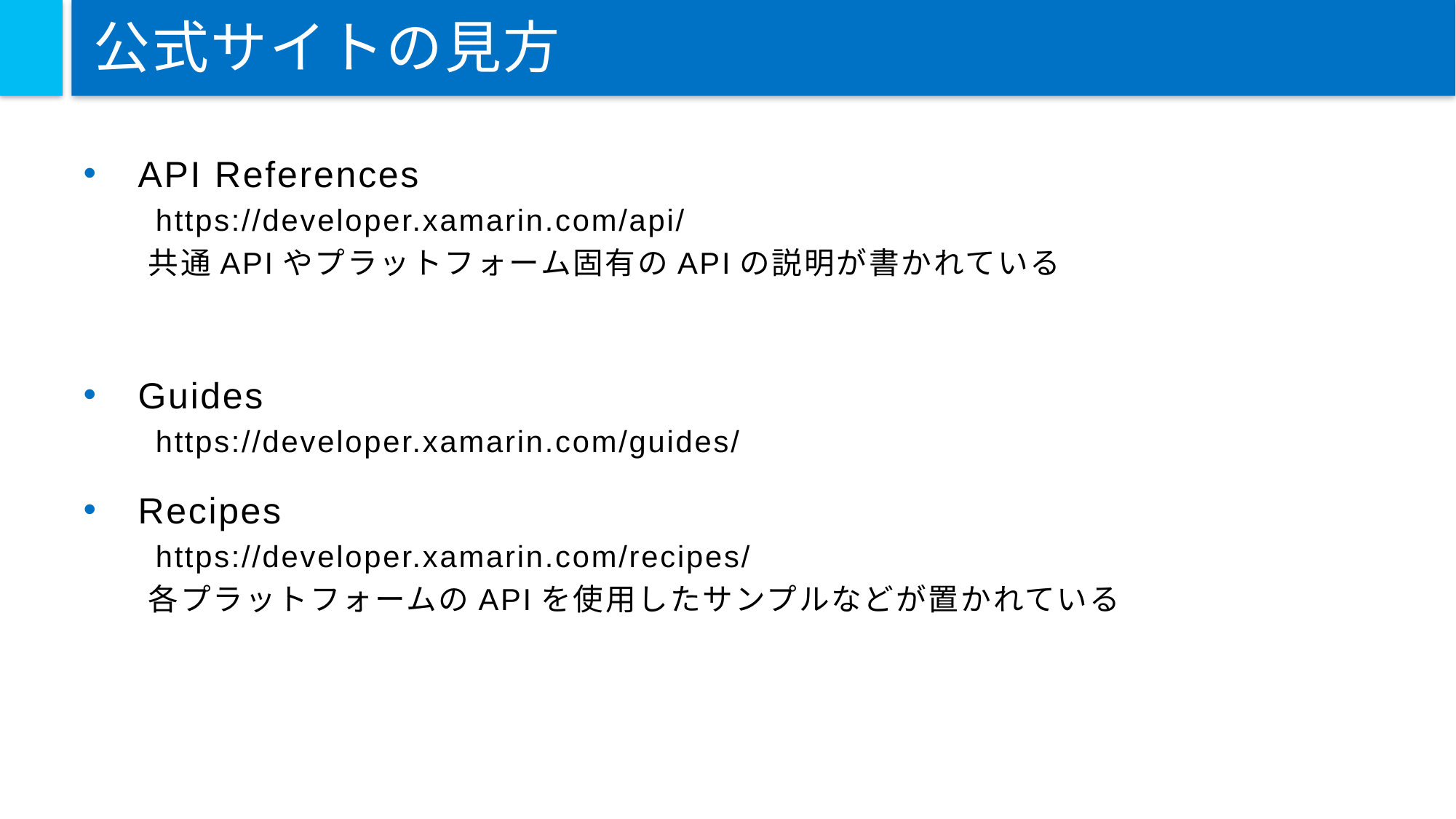

# 公式サイトの見方
API References
　　https://developer.xamarin.com/api/
　　共通APIやプラットフォーム固有のAPIの説明が書かれている

Guides
　　https://developer.xamarin.com/guides/
Recipes
　　https://developer.xamarin.com/recipes/
　　各プラットフォームのAPIを使用したサンプルなどが置かれている